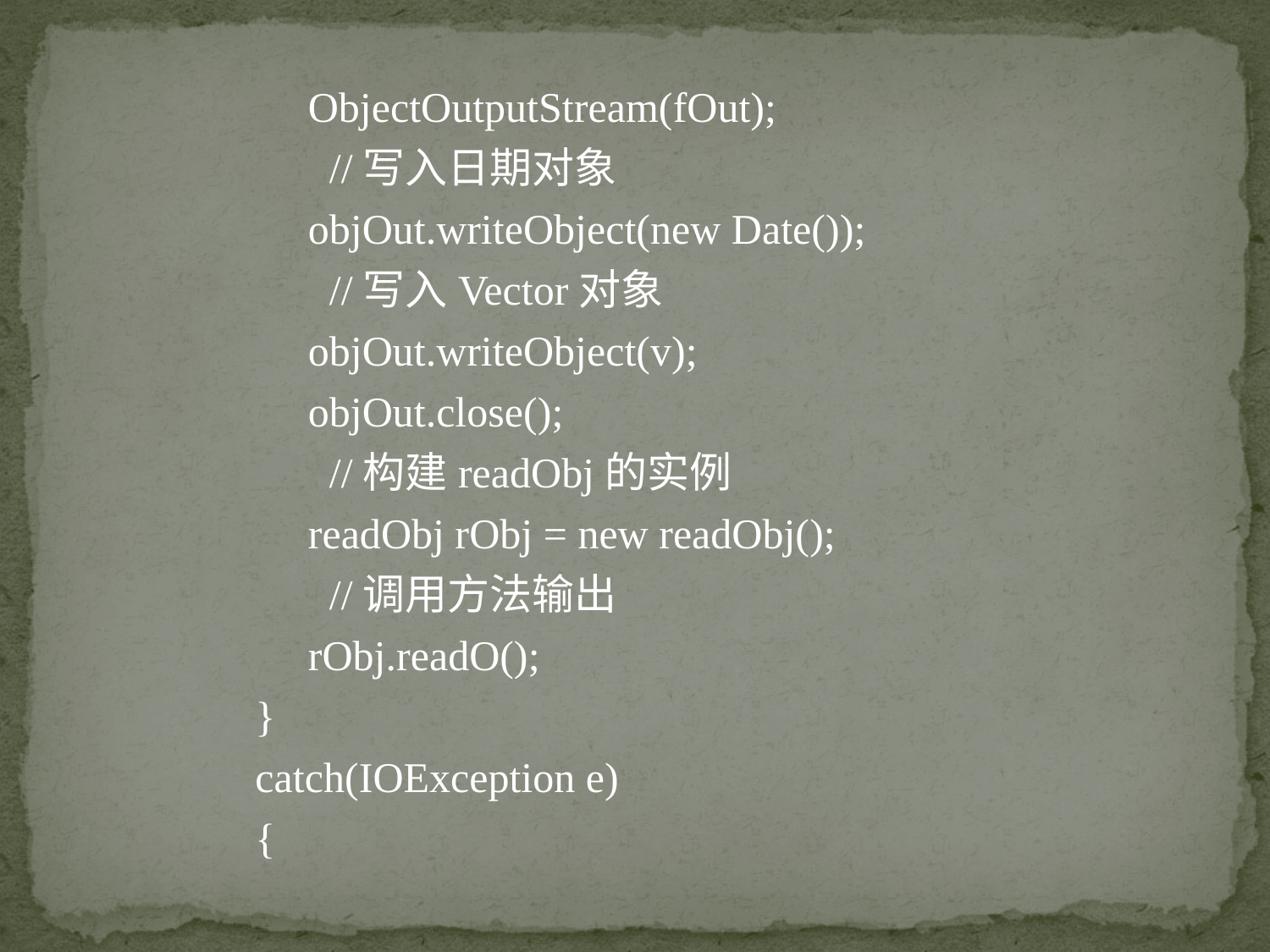

ObjectOutputStream(fOut);
              //写入日期对象
	objOut.writeObject(new Date());
              //写入Vector对象
	objOut.writeObject(v);
	objOut.close();
              //构建readObj的实例
	readObj rObj = new readObj();
              //调用方法输出
	rObj.readO();
       }
       catch(IOException e)
       {